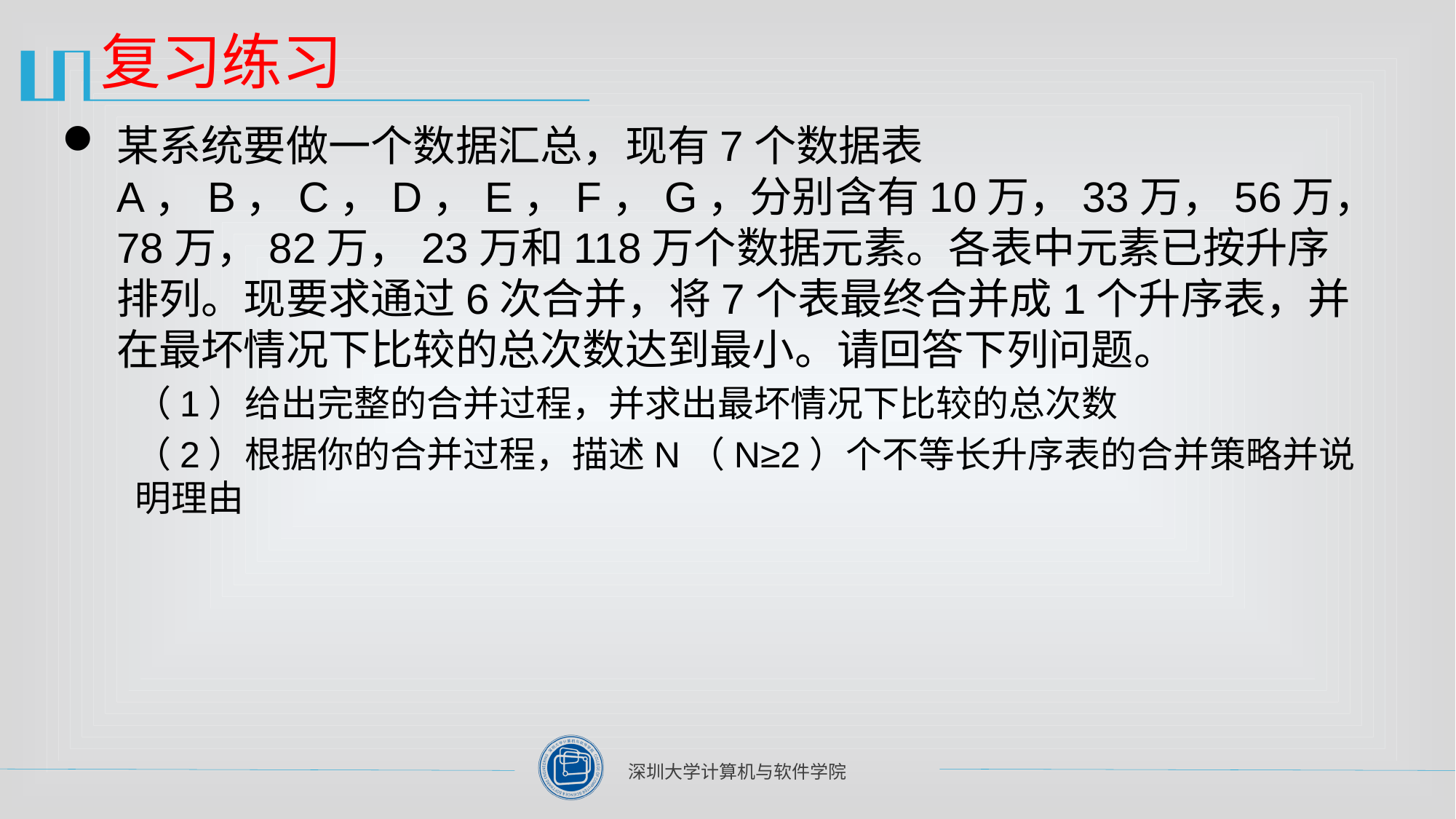

# 复习练习
某系统要做一个数据汇总，现有7个数据表A，B，C，D，E，F，G，分别含有10万，33万，56万，78万，82万，23万和118万个数据元素。各表中元素已按升序排列。现要求通过6次合并，将7个表最终合并成1个升序表，并在最坏情况下比较的总次数达到最小。请回答下列问题。
（1）给出完整的合并过程，并求出最坏情况下比较的总次数
（2）根据你的合并过程，描述N（N≥2）个不等长升序表的合并策略并说明理由

103